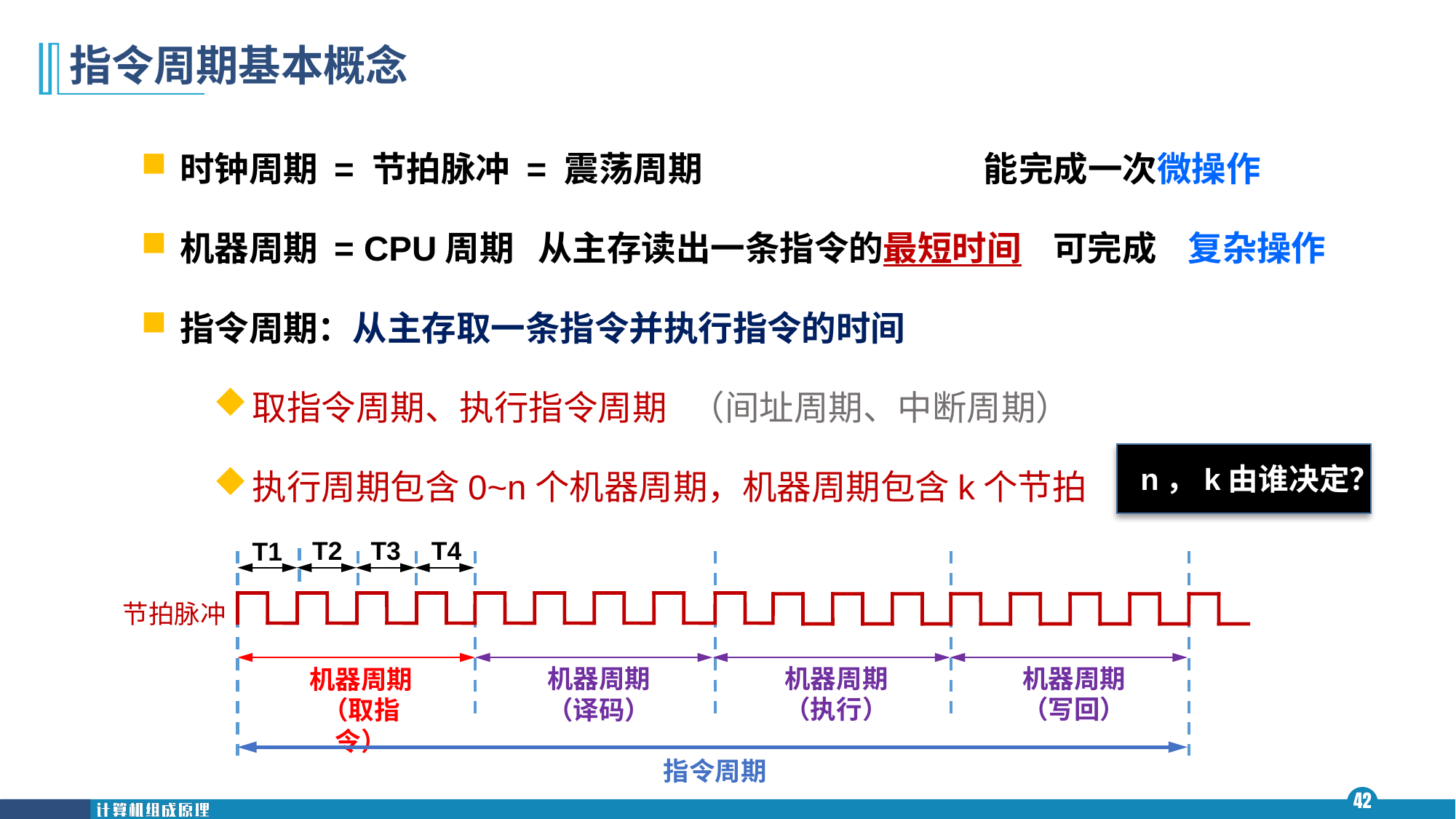

# 指令周期基本概念
时钟周期 = 节拍脉冲 = 震荡周期                                    能完成一次微操作
机器周期 = CPU周期   从主存读出一条指令的最短时间    可完成    复杂操作
指令周期：从主存取一条指令并执行指令的时间
取指令周期、执行指令周期   （间址周期、中断周期）
执行周期包含0~n个机器周期，机器周期包含k个节拍

n，k由谁决定？
T4
T3
T2
T1
节拍脉冲

机器周期（写回）
机器周期（执行）
机器周期（译码）
机器周期（取指令）
指令周期